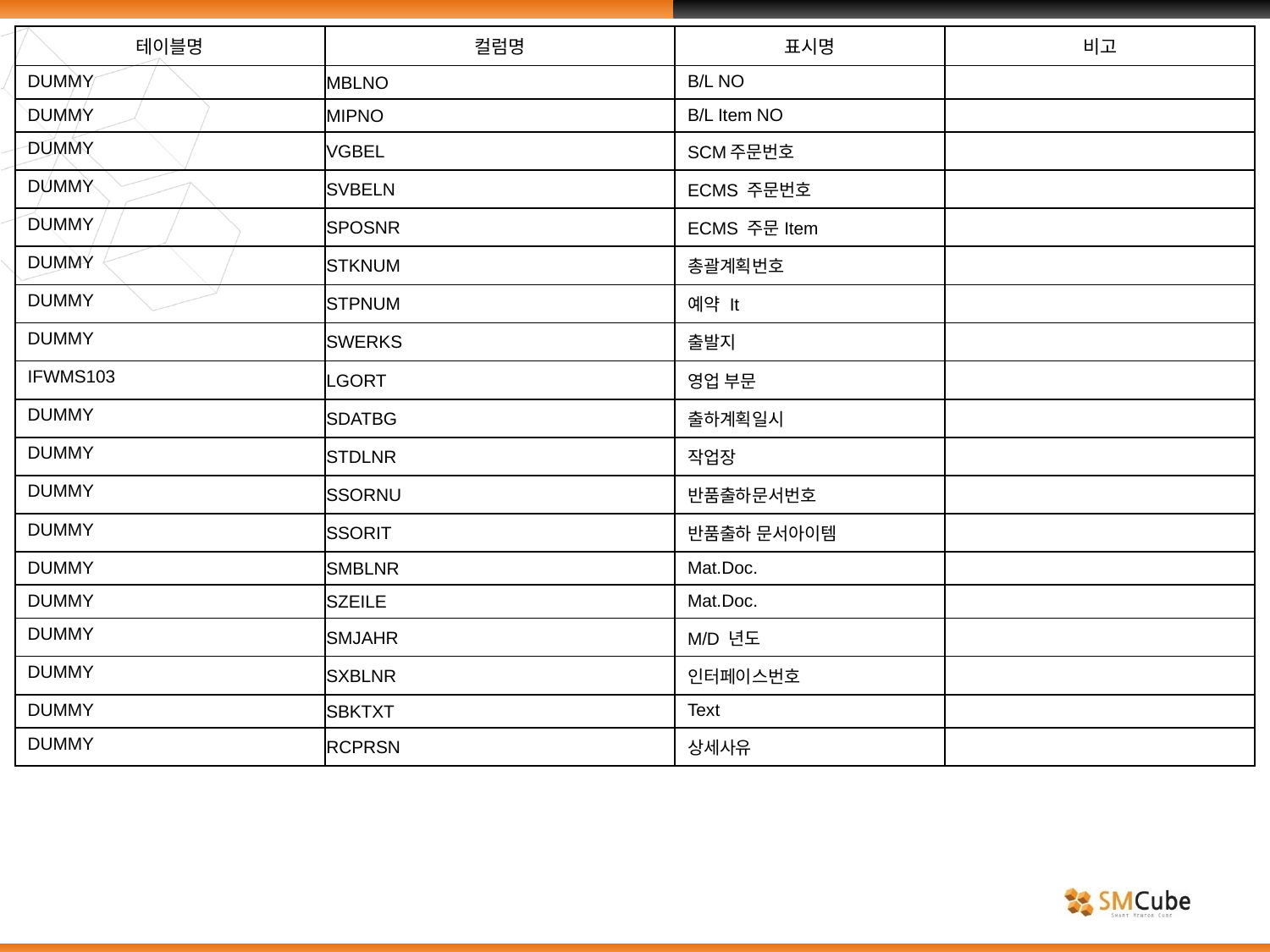

| 테이블명 | 컬럼명 | 표시명 | 비고 |
| --- | --- | --- | --- |
| DUMMY | MBLNO | B/L NO |  |
| DUMMY | MIPNO | B/L Item NO |  |
| DUMMY | VGBEL | SCM주문번호 |  |
| DUMMY | SVBELN | ECMS 주문번호 |  |
| DUMMY | SPOSNR | ECMS 주문Item |  |
| DUMMY | STKNUM | 총괄계획번호 |  |
| DUMMY | STPNUM | 예약 It |  |
| DUMMY | SWERKS | 출발지 |  |
| IFWMS103 | LGORT | 영업 부문 |  |
| DUMMY | SDATBG | 출하계획일시 |  |
| DUMMY | STDLNR | 작업장 |  |
| DUMMY | SSORNU | 반품출하문서번호 |  |
| DUMMY | SSORIT | 반품출하 문서아이템 |  |
| DUMMY | SMBLNR | Mat.Doc. |  |
| DUMMY | SZEILE | Mat.Doc. |  |
| DUMMY | SMJAHR | M/D 년도 |  |
| DUMMY | SXBLNR | 인터페이스번호 |  |
| DUMMY | SBKTXT | Text |  |
| DUMMY | RCPRSN | 상세사유 |  |